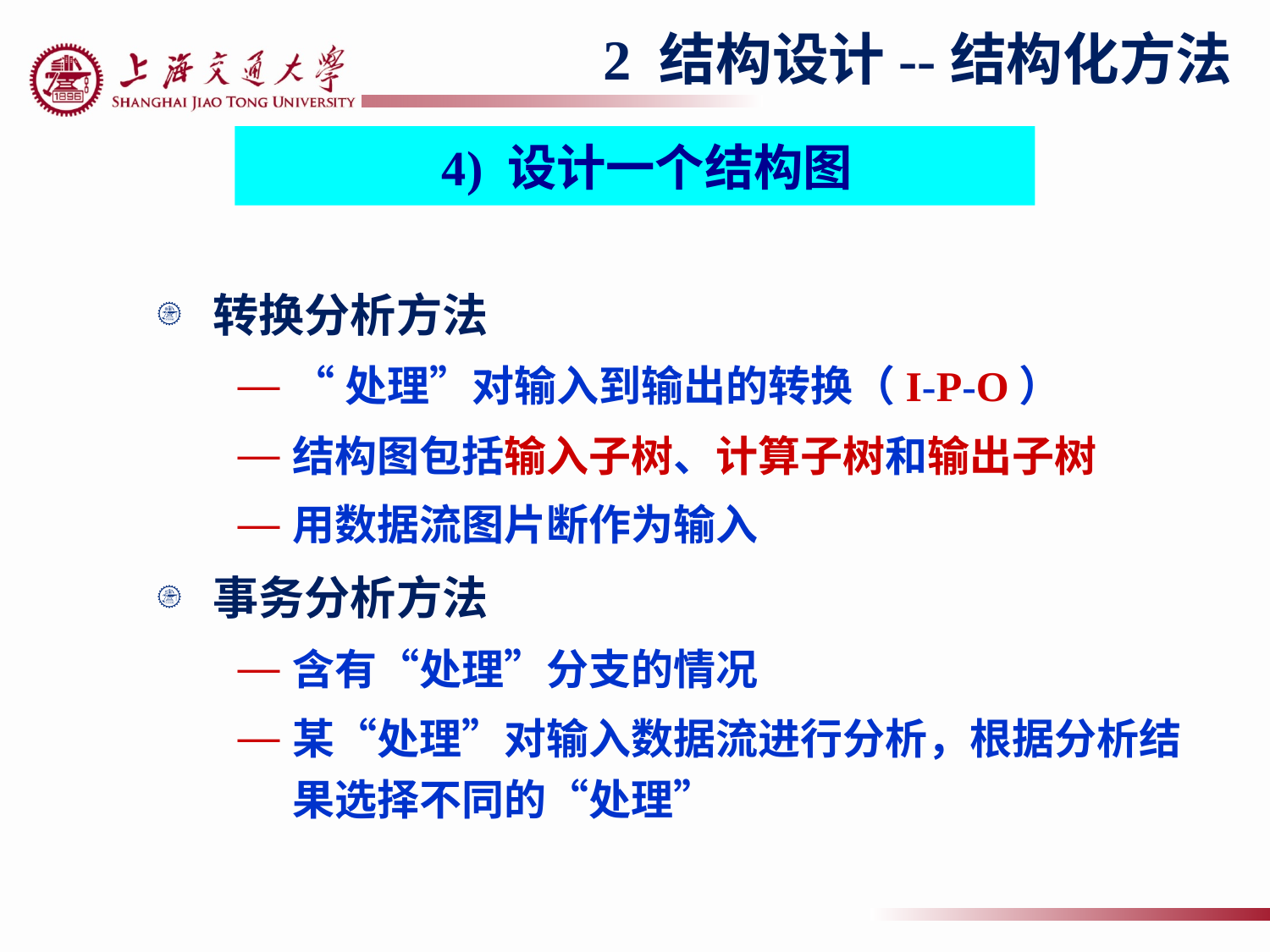

2 结构设计--结构化方法
  4) 设计一个结构图
转换分析方法
“处理”对输入到输出的转换（I-P-O）
结构图包括输入子树、计算子树和输出子树
用数据流图片断作为输入
事务分析方法
含有“处理”分支的情况
某“处理”对输入数据流进行分析，根据分析结果选择不同的“处理”